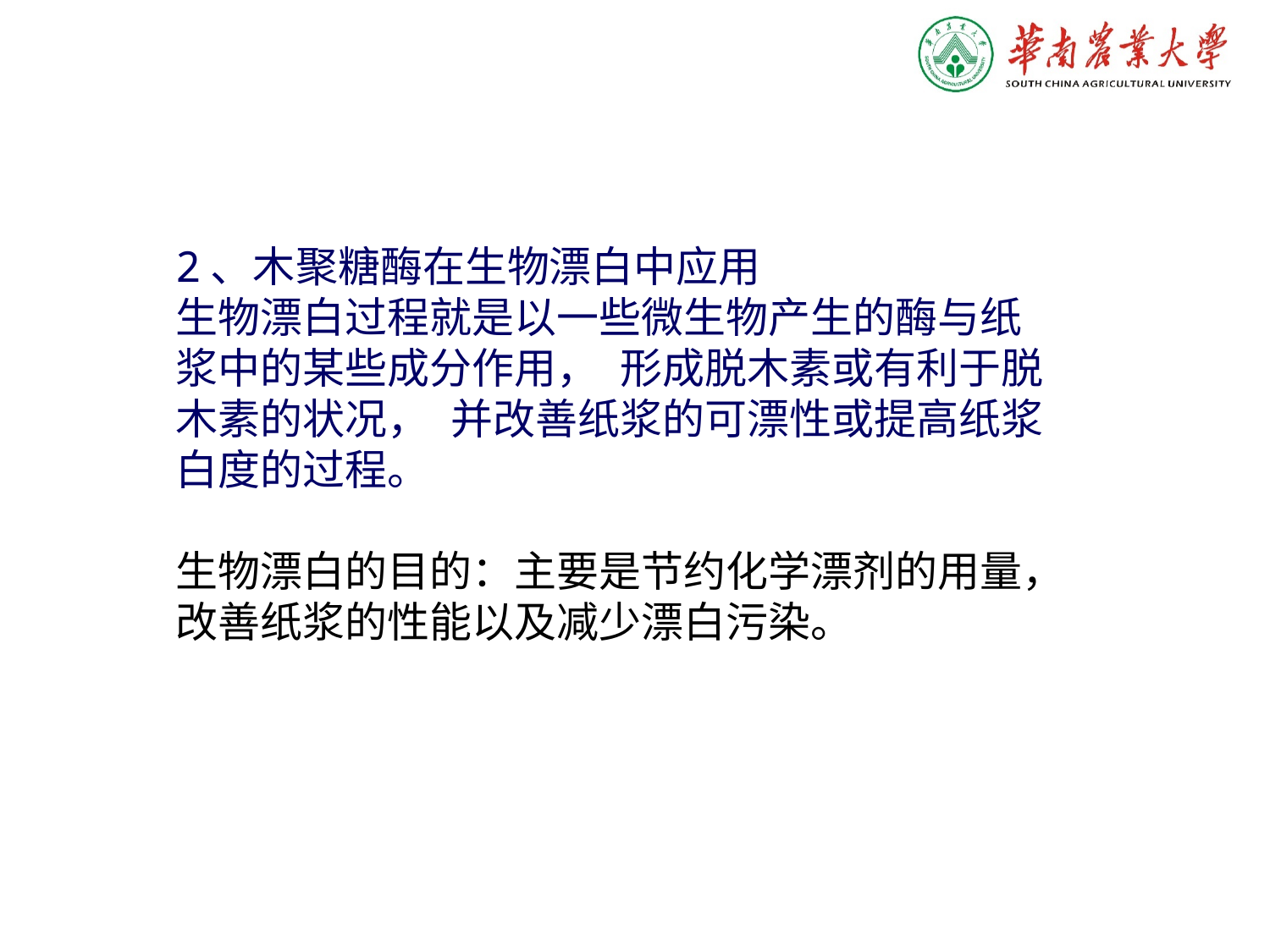

2、木聚糖酶在生物漂白中应用
生物漂白过程就是以一些微生物产生的酶与纸浆中的某些成分作用， 形成脱木素或有利于脱木素的状况， 并改善纸浆的可漂性或提高纸浆白度的过程。
生物漂白的目的：主要是节约化学漂剂的用量，改善纸浆的性能以及减少漂白污染。